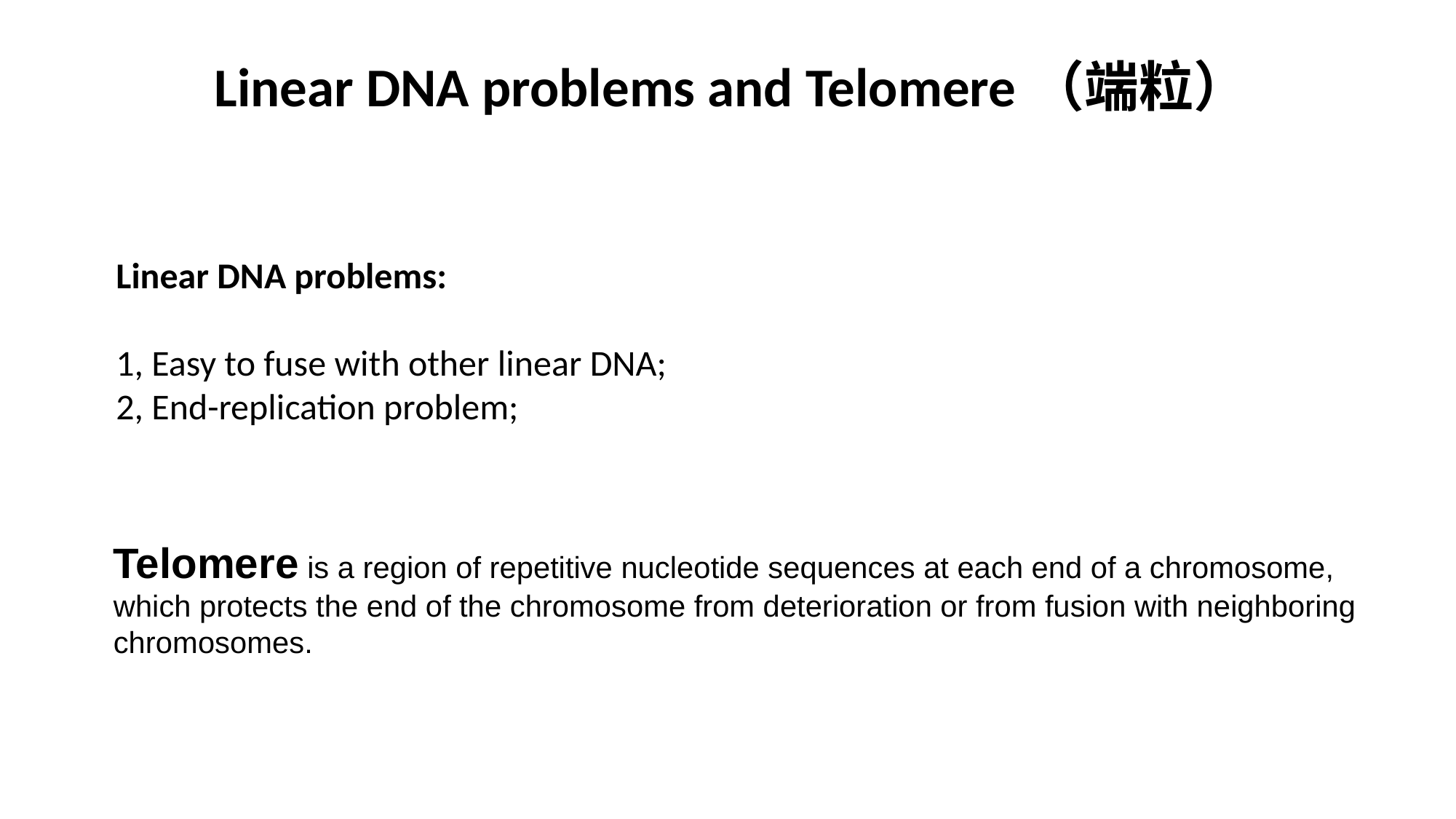

Linear DNA problems and Telomere（端粒）
Linear DNA problems:

1, Easy to fuse with other linear DNA;
2, End-replication problem;
Telomere is a region of repetitive nucleotide sequences at each end of a chromosome, which protects the end of the chromosome from deterioration or from fusion with neighboring chromosomes.